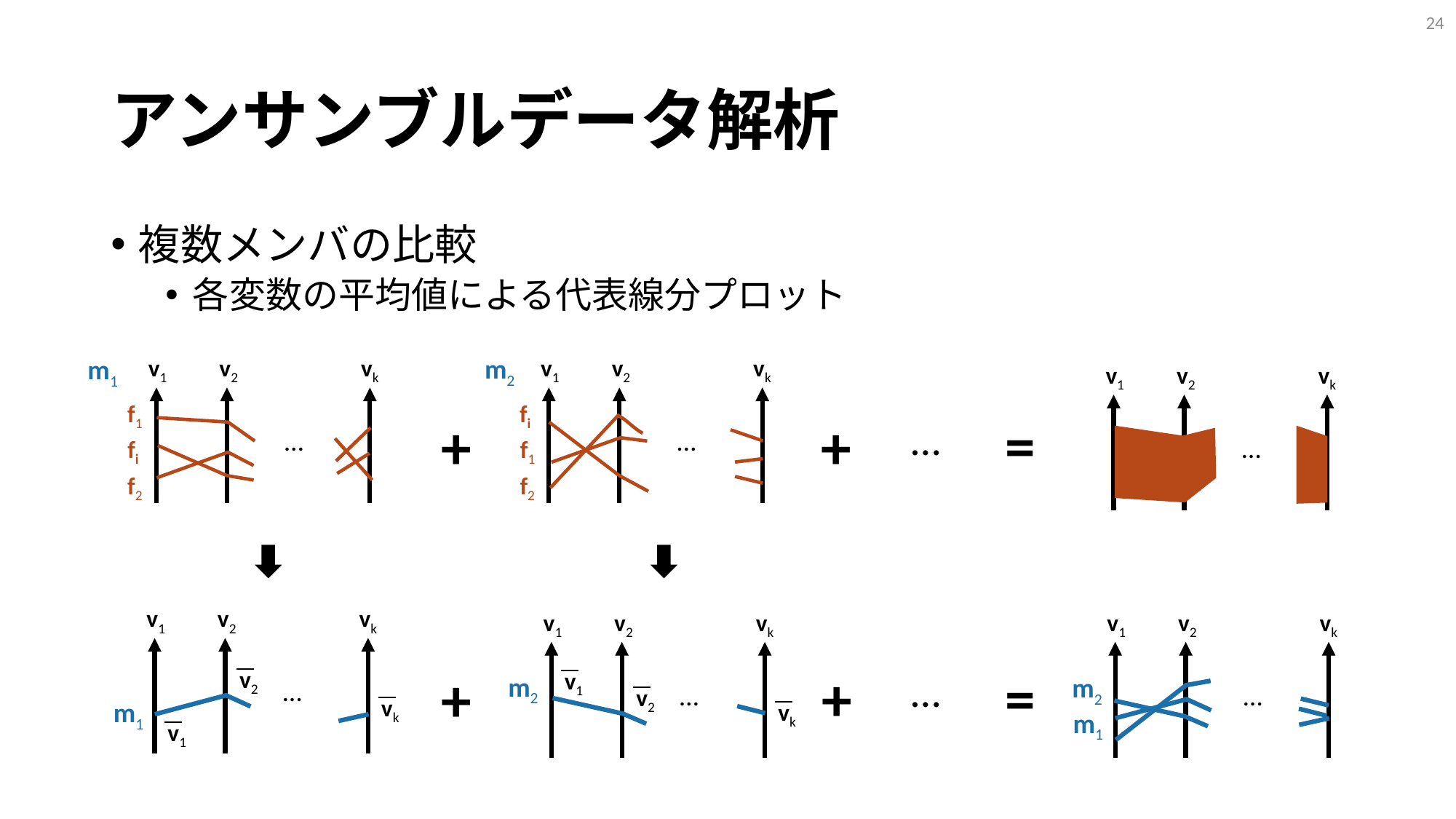

24
# アンサンブルデータ解析
複数メンバの比較
各変数の平均値による代表線分プロット
m2
v1
v2
vk
…
fi

f1
f2
v1
v2
vk
…
f1

fi
f2
m1
v1
v2
vk
…

=
+
+
…

v1
v2
vk
…
v2
vk
m1

v1

v1
v2
vk
…
v1
m2
v2
vk

v1
v2
vk
…
m2

m1

=
+
+
…